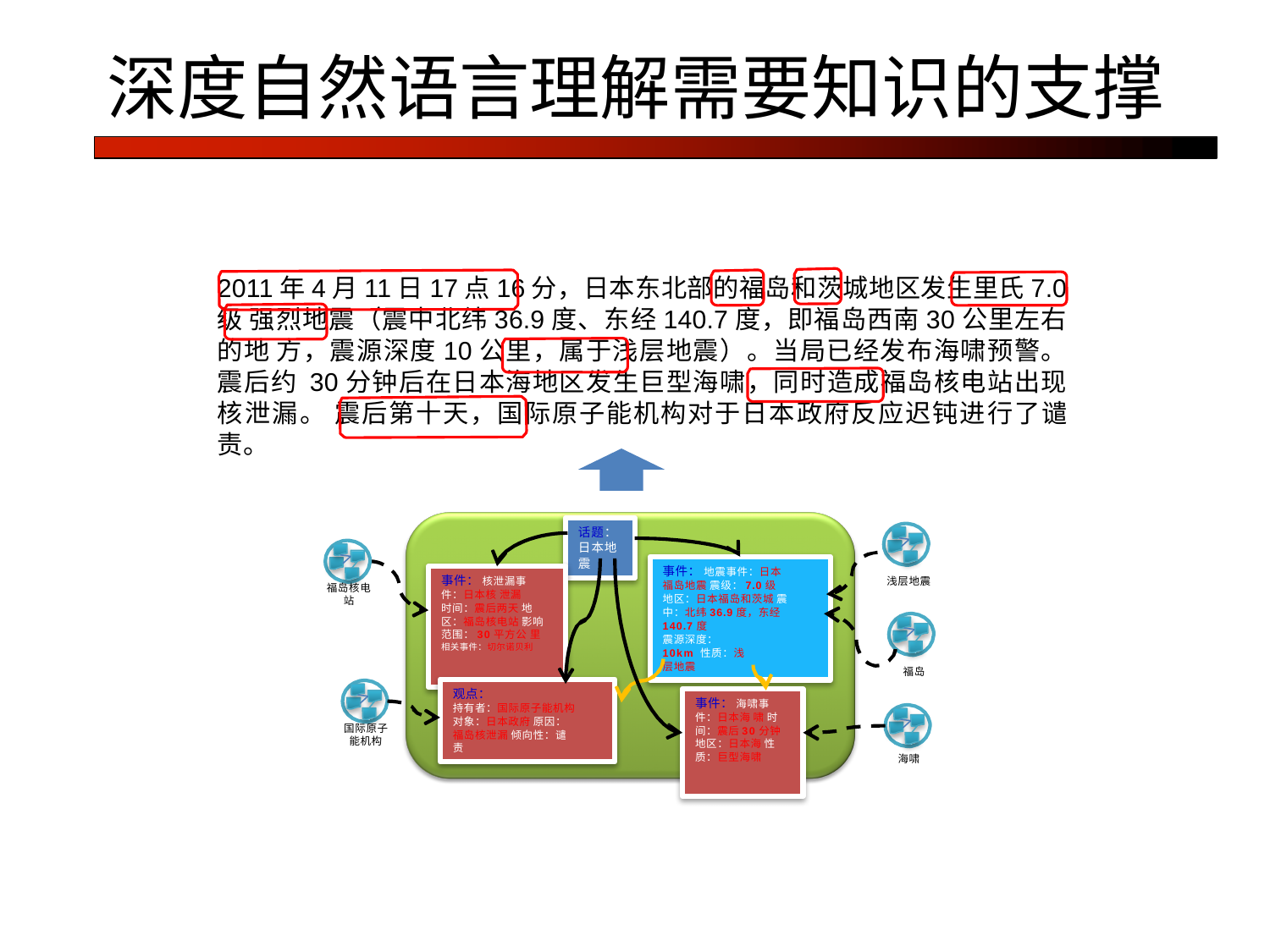

# 深度自然语言理解需要知识的支撑

2011年4月11日17点16分，日本东北部的福岛和茨城地区发生里氏7.0级 强烈地震（震中北纬36.9度、东经140.7度，即福岛西南30公里左右的地 方，震源深度10公里，属于浅层地震）。当局已经发布海啸预警。震后约 30分钟后在日本海地区发生巨型海啸，同时造成福岛核电站出现核泄漏。 震后第十天，国际原子能机构对于日本政府反应迟钝进行了谴责。

话题： 日本地 震

事件： 地震事件：日本福岛地震 震级：7.0级 地区：日本福岛和茨城 震中：北纬36.9度，东经 140.7度
震源深度：10km 性质：浅层地震

事件： 核泄漏事件：日本核 泄漏
时间：震后两天 地区：福岛核电站 影响范围：30平方公 里
相关事件：切尔诺贝利
浅层地震
福岛核电 站

福岛

观点：

事件： 海啸事件：日本海 啸 时间：震后30分钟 地区：日本海 性质：巨型海啸

持有者：国际原子能机构 对象：日本政府 原因：福岛核泄漏 倾向性：谴责

国际原子 能机构

海啸